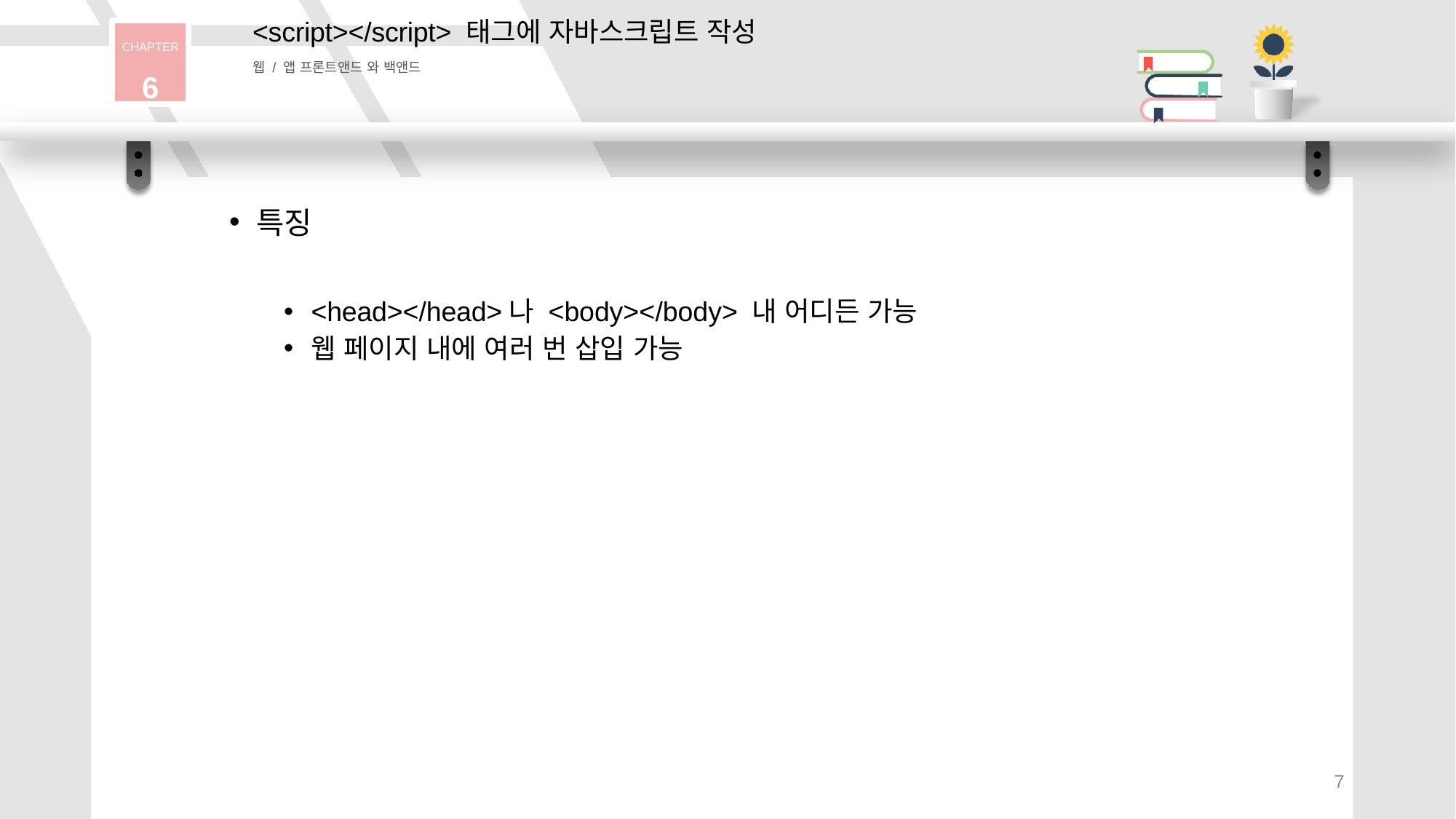

<script></script> 태그에 자바스크립트 작성
웹 / 앱 프론트앤드 와 백앤드

CHAPTER

6

특징

<head></head>나 <body></body> 내 어디든 가능
웹 페이지 내에 여러 번 삽입 가능
7